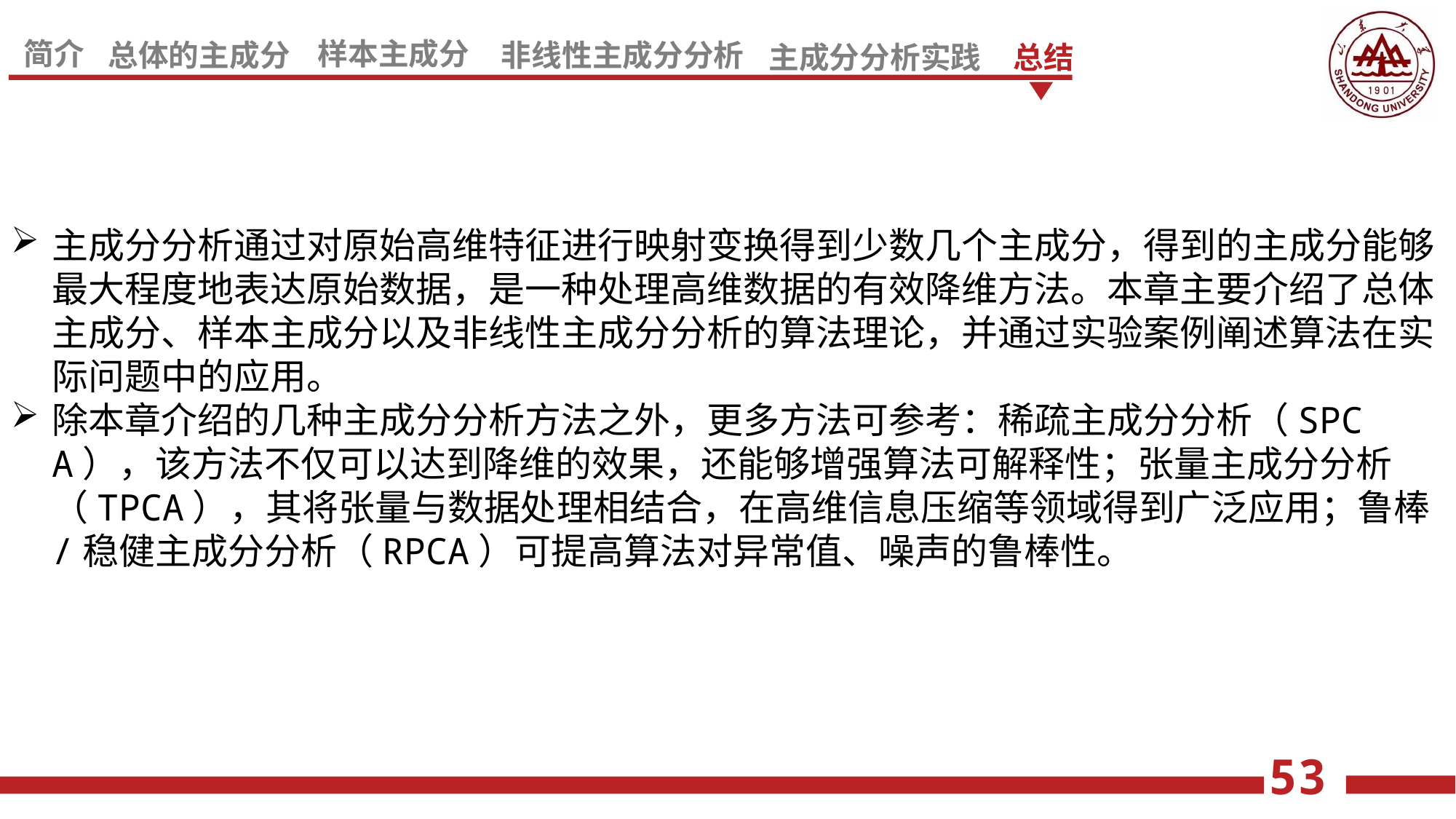

主成分分析通过对原始高维特征进行映射变换得到少数几个主成分，得到的主成分能够最大程度地表达原始数据，是一种处理高维数据的有效降维方法。本章主要介绍了总体主成分、样本主成分以及非线性主成分分析的算法理论，并通过实验案例阐述算法在实际问题中的应用。
除本章介绍的几种主成分分析方法之外，更多方法可参考：稀疏主成分分析（SPCA），该方法不仅可以达到降维的效果，还能够增强算法可解释性；张量主成分分析（TPCA），其将张量与数据处理相结合，在高维信息压缩等领域得到广泛应用；鲁棒/稳健主成分分析（RPCA）可提高算法对异常值、噪声的鲁棒性。